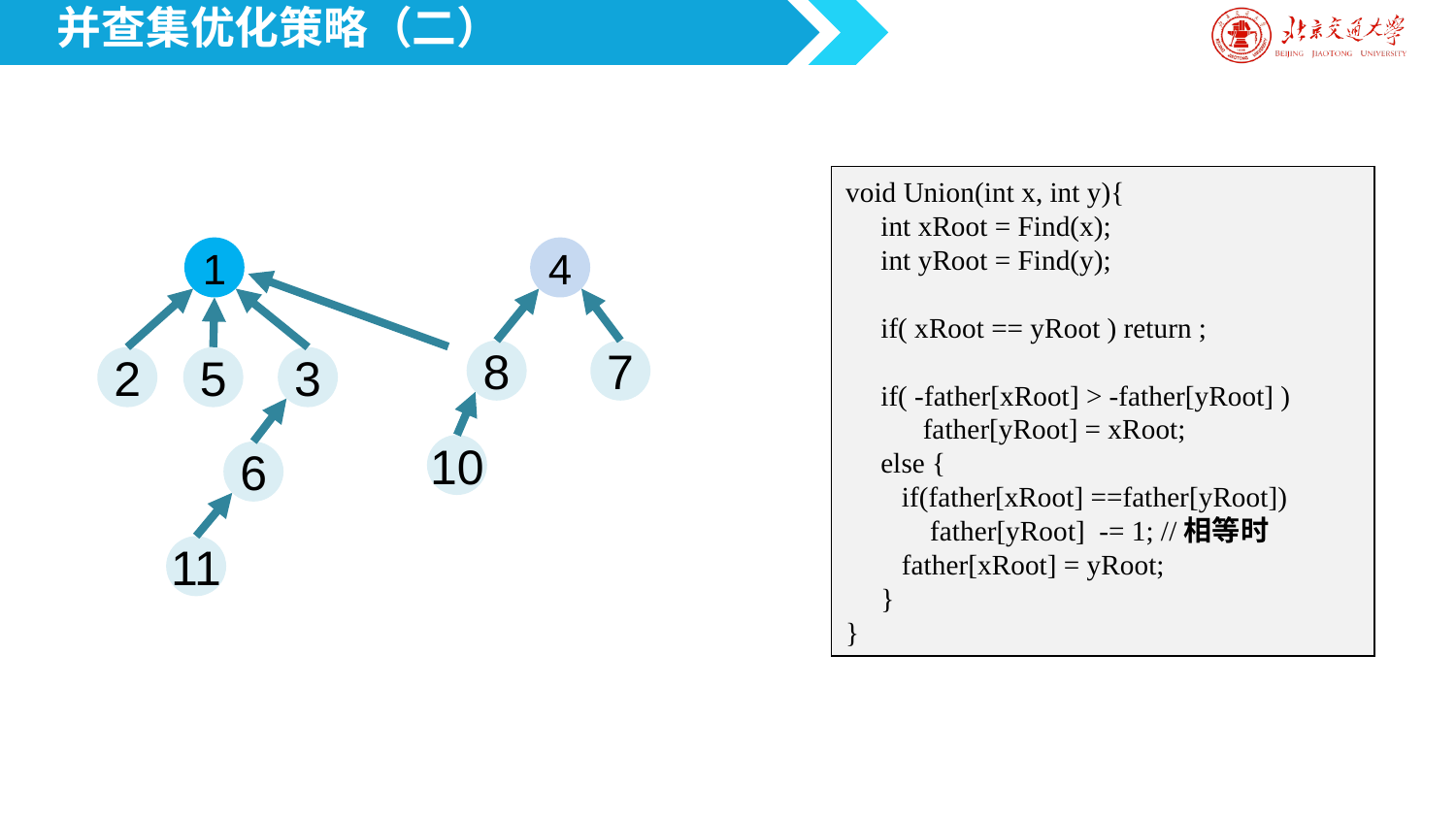

并查集优化策略（二）

void Union(int x, int y){
     int xRoot = Find(x);
     int yRoot = Find(y);

     if( xRoot == yRoot ) return ;

     if( -father[xRoot] > -father[yRoot] )
           father[yRoot] = xRoot;
     else {
        if(father[xRoot] ==father[yRoot])
            father[yRoot]  -= 1; //相等时
        father[xRoot] = yRoot;
     }
}
1
4
8
7
2
5
3
10
6
11